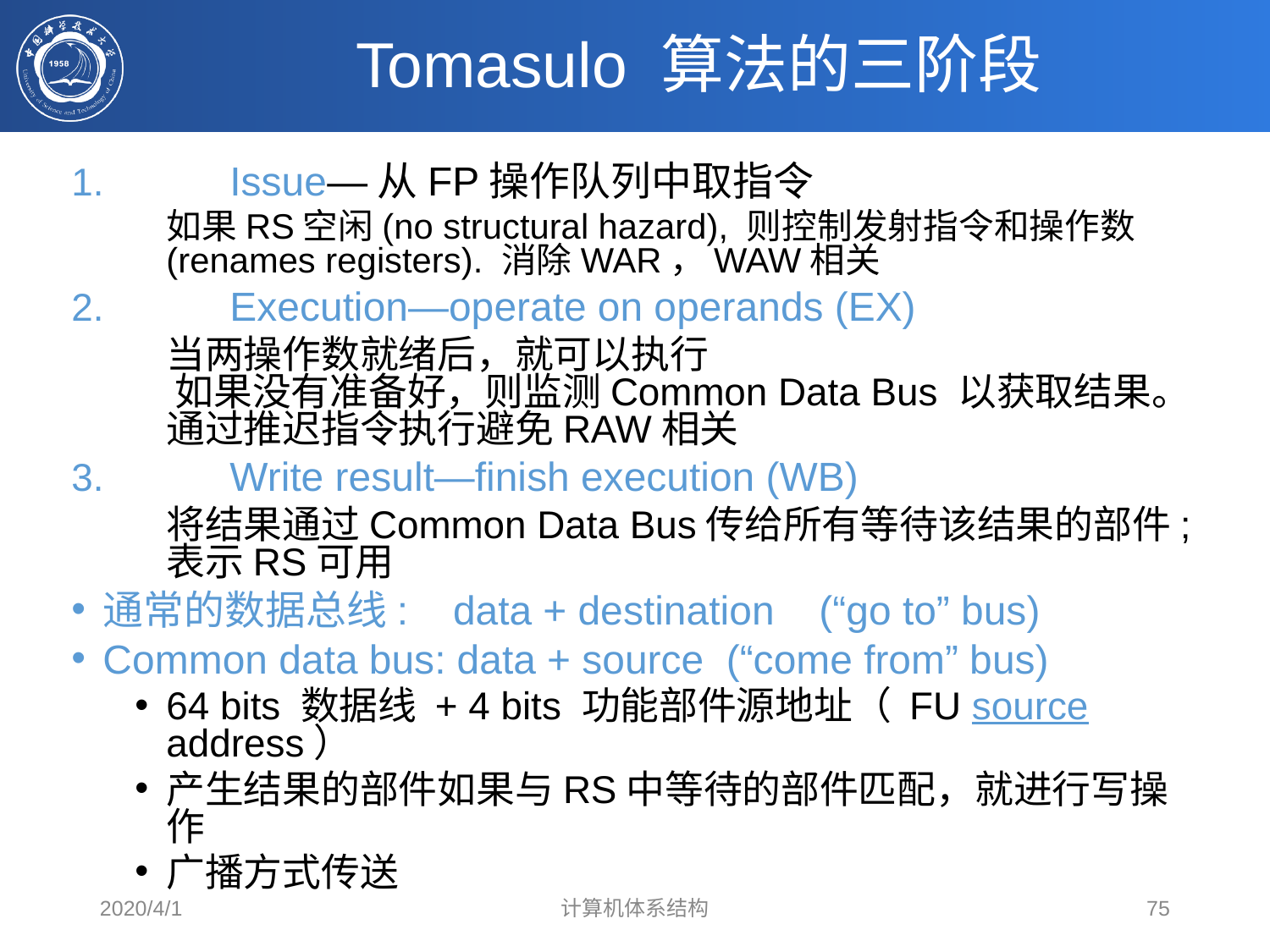

# Tomasulo 算法的三阶段
1.	Issue—从FP操作队列中取指令
 	如果RS空闲(no structural hazard), 则控制发射指令和操作数 (renames registers). 消除WAR，WAW相关
2.	Execution—operate on operands (EX)
 	当两操作数就绪后，就可以执行
 如果没有准备好，则监测Common Data Bus 以获取结果。通过推迟指令执行避免RAW相关
3.	Write result—finish execution (WB)
 	将结果通过Common Data Bus传给所有等待该结果的部件;
表示RS可用
通常的数据总线:    data + destination    (“go to” bus)
Common data bus: data + source  (“come from” bus)
64 bits 数据线 + 4 bits 功能部件源地址（ FU source address）
产生结果的部件如果与RS中等待的部件匹配，就进行写操作
广播方式传送
2020/4/1
计算机体系结构
75